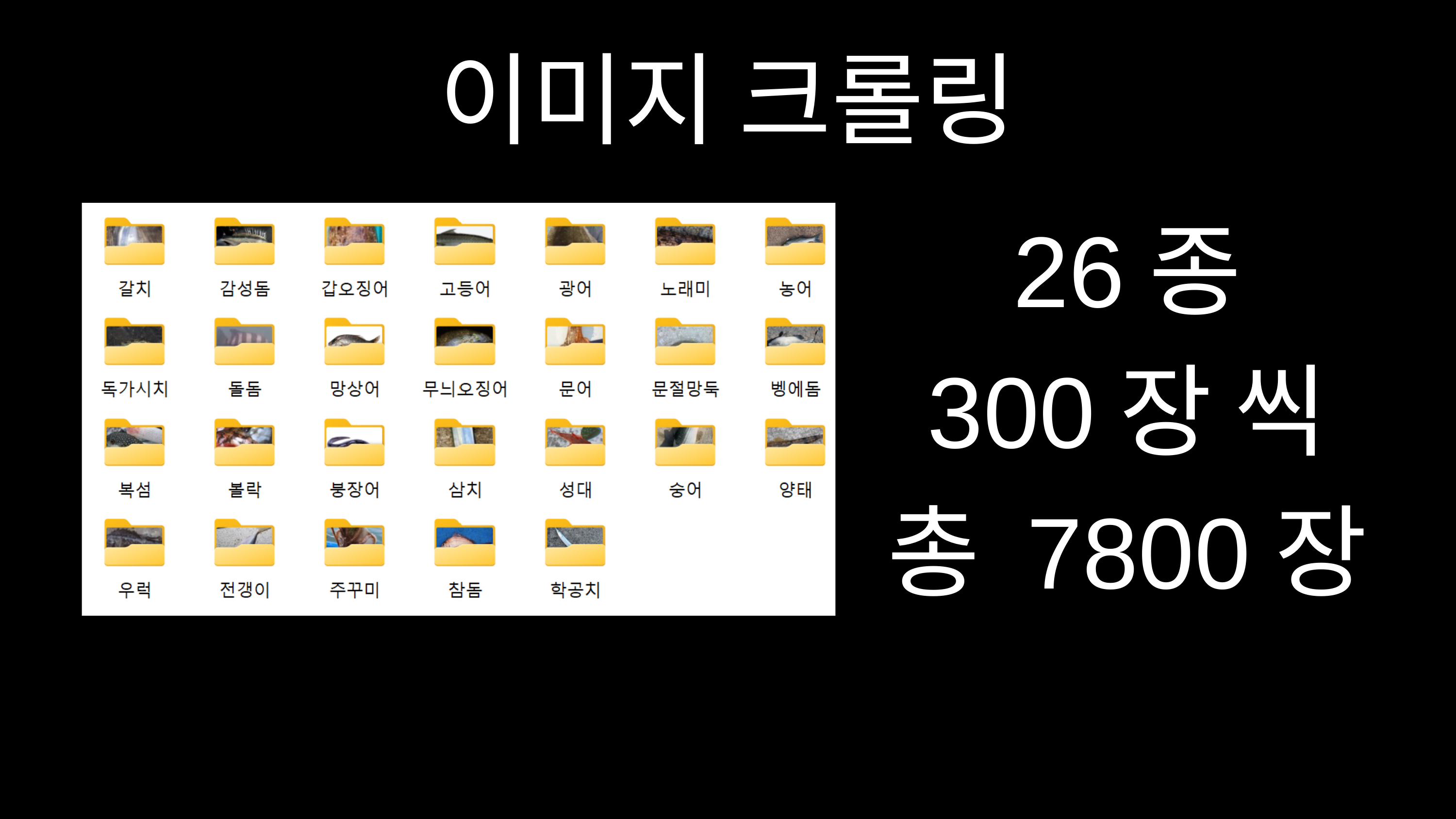

이미지 크롤링
26종
300장 씩
총 7800장